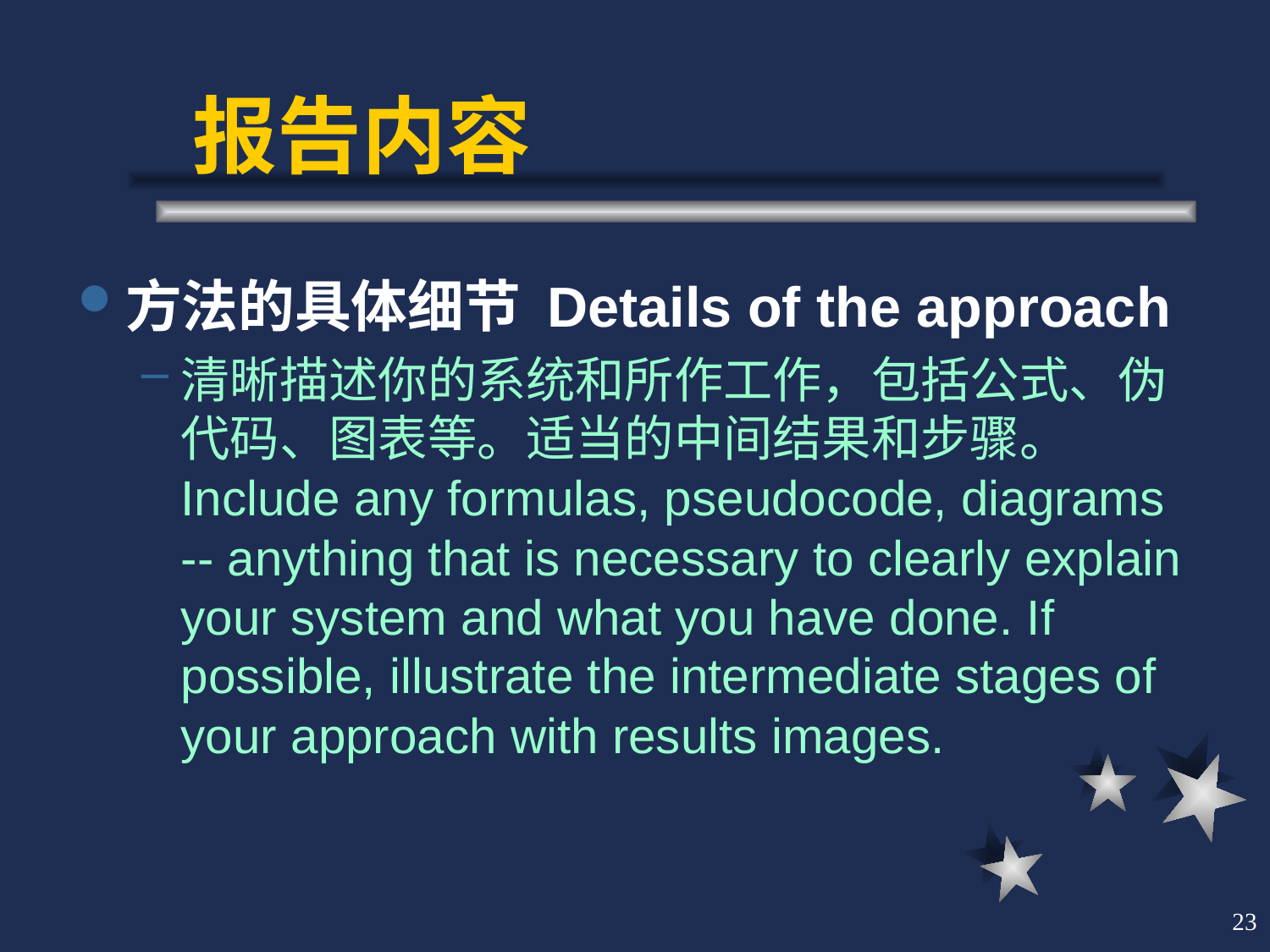

# 报告内容
方法的具体细节 Details of the approach
清晰描述你的系统和所作工作，包括公式、伪代码、图表等。适当的中间结果和步骤。
Include any formulas, pseudocode, diagrams -- anything that is necessary to clearly explain your system and what you have done. If possible, illustrate the intermediate stages of your approach with results images.
23